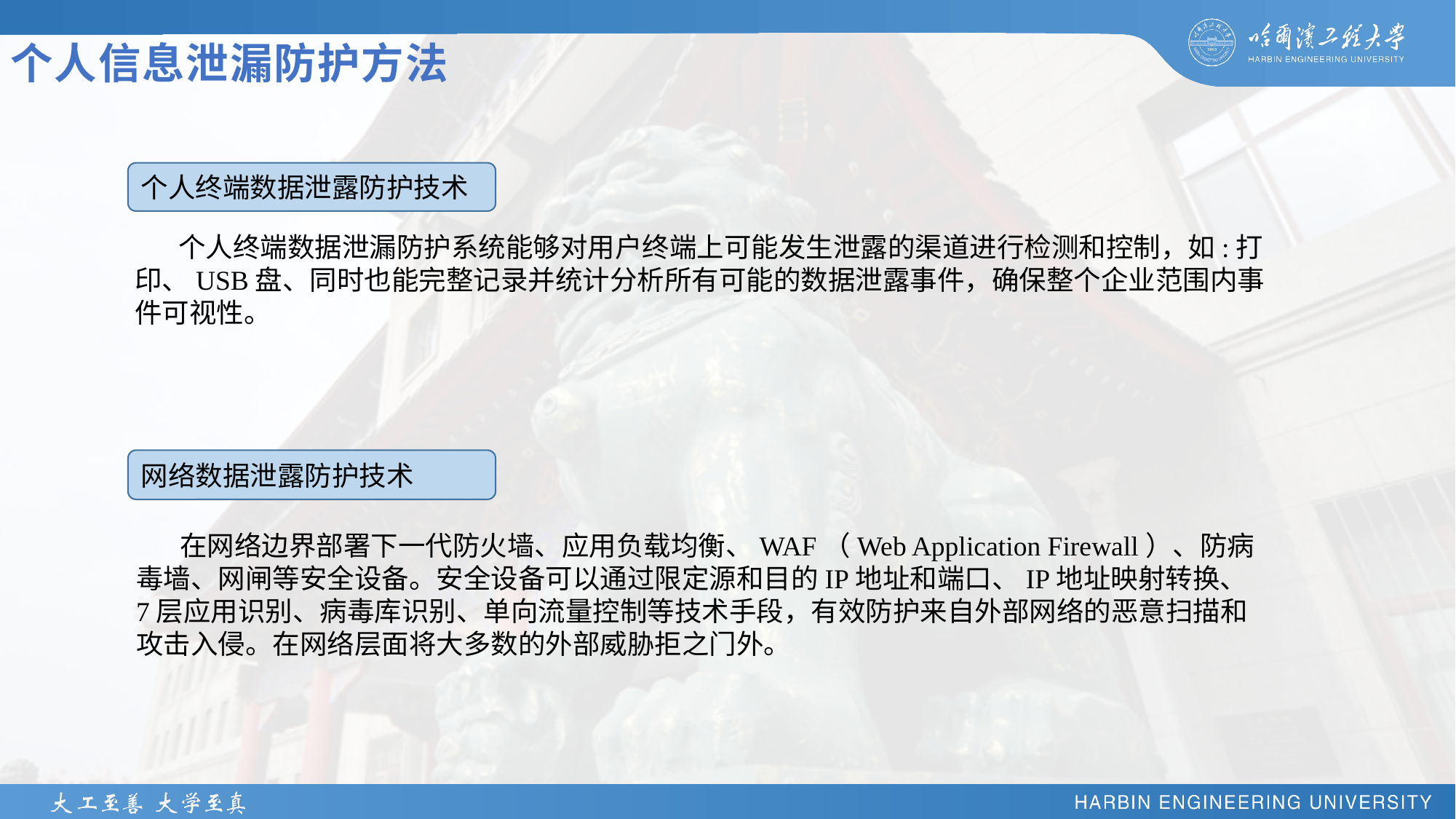

# 个人信息泄漏防护方法
个人终端数据泄露防护技术
      个人终端数据泄漏防护系统能够对用户终端上可能发生泄露的渠道进行检测和控制，如:打印、USB盘、同时也能完整记录并统计分析所有可能的数据泄露事件，确保整个企业范围内事件可视性。
网络数据泄露防护技术
      在网络边界部署下一代防火墙、应用负载均衡、WAF（Web Application Firewall）、防病毒墙、网闸等安全设备。安全设备可以通过限定源和目的IP地址和端口、IP地址映射转换、7层应用识别、病毒库识别、单向流量控制等技术手段，有效防护来自外部网络的恶意扫描和攻击入侵。在网络层面将大多数的外部威胁拒之门外。